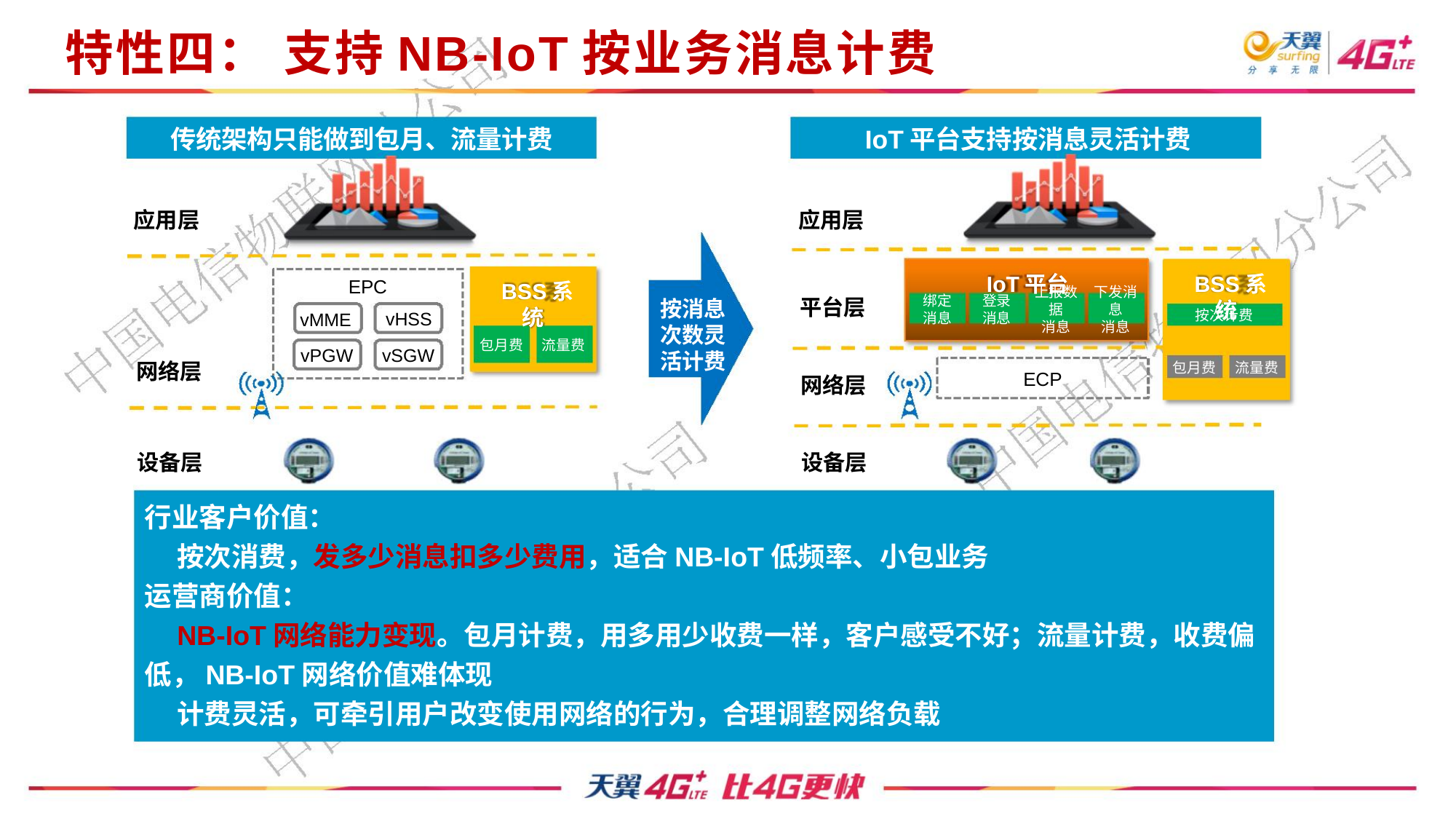

特性四： 支持NB-IoT按业务消息计费
传统架构只能做到包月、流量计费
IoT平台支持按消息灵活计费
应用层
应用层
BSS系
IoT平台
EPC
vMME
vPGW
BSS系
统
上报数 下发消
绑定
消息
登录
消息
平台层
网络层
设备层
按消息
次数灵
活计费
统
据
消息
息
按次计费
vHSS
消息
包月费 流量费
vSGW
网络层
设备层
包月费 流量费
ECP
行业客户价值：
按次消费，发多少消息扣多少费用，适合NB-IoT低频率、小包业务
运营商价值：
NB-IoT网络能力变现。包月计费，用多用少收费一样，客户感受不好；流量计费，收费偏
低，NB-IoT网络价值难体现
计费灵活，可牵引用户改变使用网络的行为，合理调整网络负载